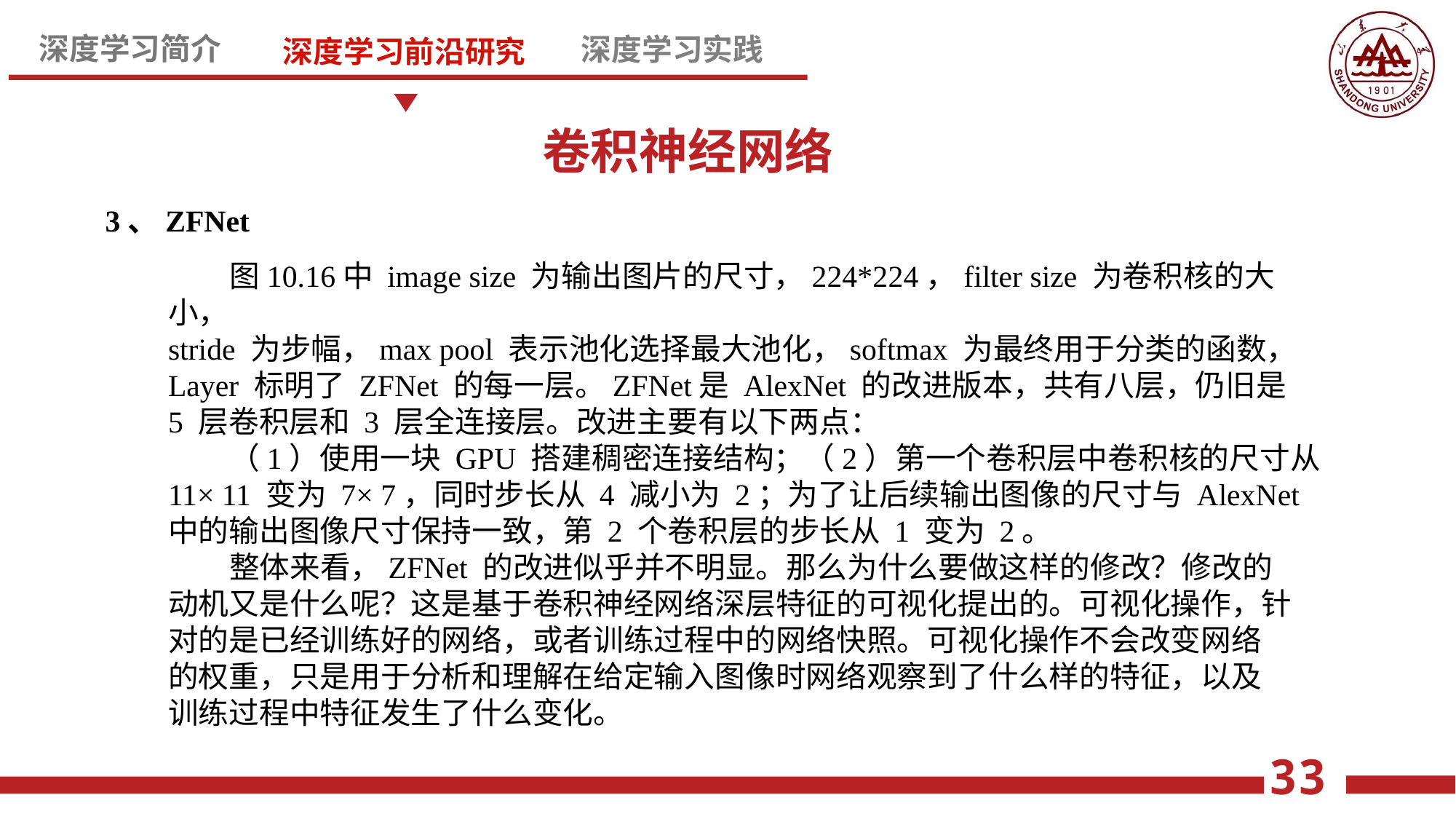

卷积神经网络
3、ZFNet
        图10.16中 image size 为输出图片的尺寸，224*224，filter size 为卷积核的大小，
stride 为步幅，max pool 表示池化选择最大池化，softmax 为最终用于分类的函数，
Layer 标明了 ZFNet 的每一层。ZFNet是 AlexNet 的改进版本，共有八层，仍旧是
5 层卷积层和 3 层全连接层。改进主要有以下两点：
        （1）使用一块 GPU 搭建稠密连接结构；（2）第一个卷积层中卷积核的尺寸从
11× 11 变为 7× 7，同时步长从 4 减小为 2；为了让后续输出图像的尺寸与 AlexNet
中的输出图像尺寸保持一致，第 2 个卷积层的步长从 1 变为 2。
        整体来看，ZFNet 的改进似乎并不明显。那么为什么要做这样的修改？修改的
动机又是什么呢？这是基于卷积神经网络深层特征的可视化提出的。可视化操作，针
对的是已经训练好的网络，或者训练过程中的网络快照。可视化操作不会改变网络
的权重，只是用于分析和理解在给定输入图像时网络观察到了什么样的特征，以及
训练过程中特征发生了什么变化。